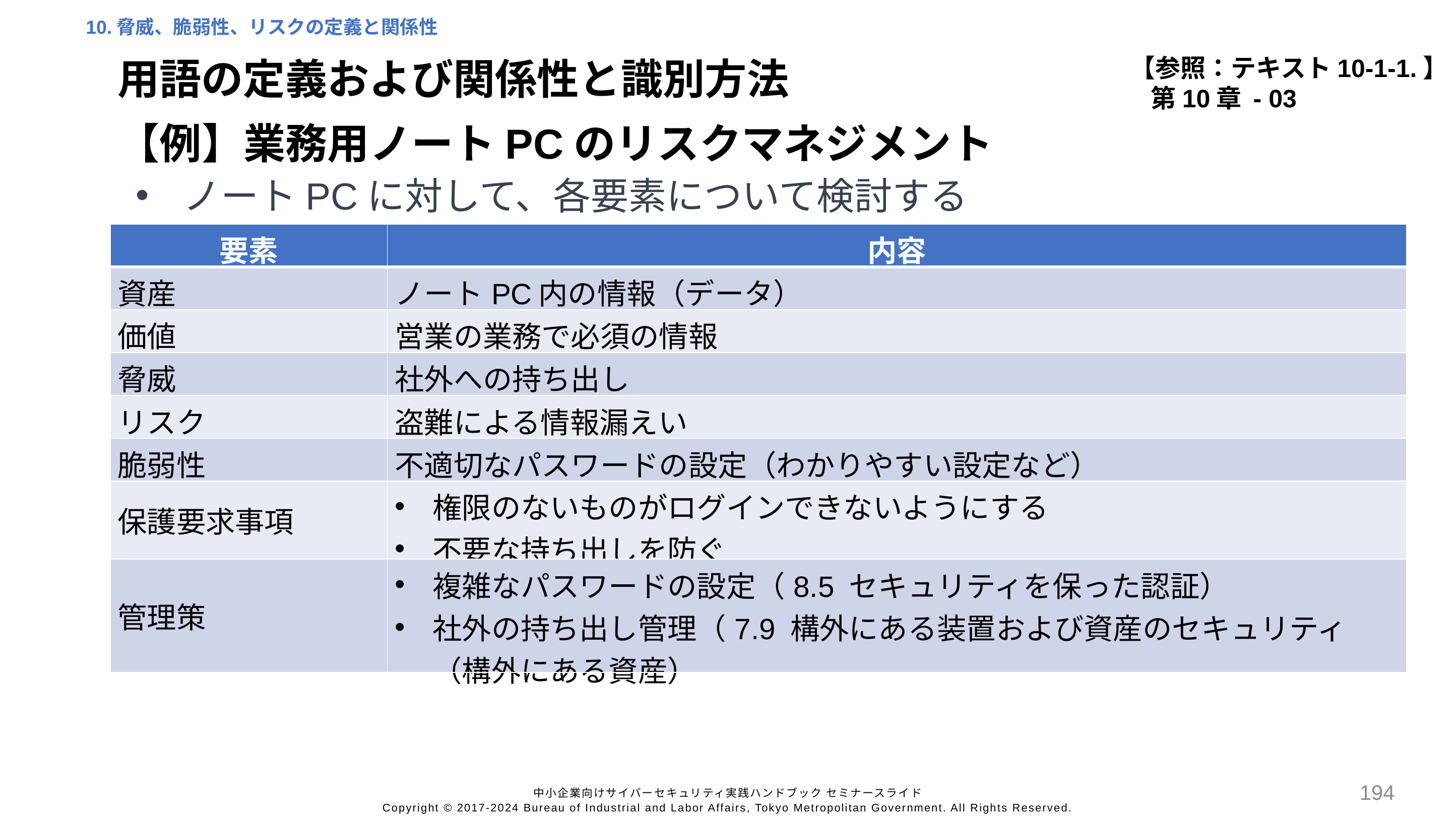

10.脅威、脆弱性、リスクの定義と関係性
【参照：テキスト10-1-1.】
第10章 - 03
用語の定義および関係性と識別方法
【例】業務用ノートPCのリスクマネジメント
ノートPCに対して、各要素について検討する
| 要素 | 内容 |
| --- | --- |
| 資産 | ノートPC内の情報（データ） |
| 価値 | 営業の業務で必須の情報 |
| 脅威 | 社外への持ち出し |
| リスク | 盗難による情報漏えい |
| 脆弱性 | 不適切なパスワードの設定（わかりやすい設定など） |
| 保護要求事項 | 権限のないものがログインできないようにする 不要な持ち出しを防ぐ |
| 管理策 | 複雑なパスワードの設定（8.5 セキュリティを保った認証） 社外の持ち出し管理（7.9 構外にある装置および資産のセキュリティ（構外にある資産） |
194